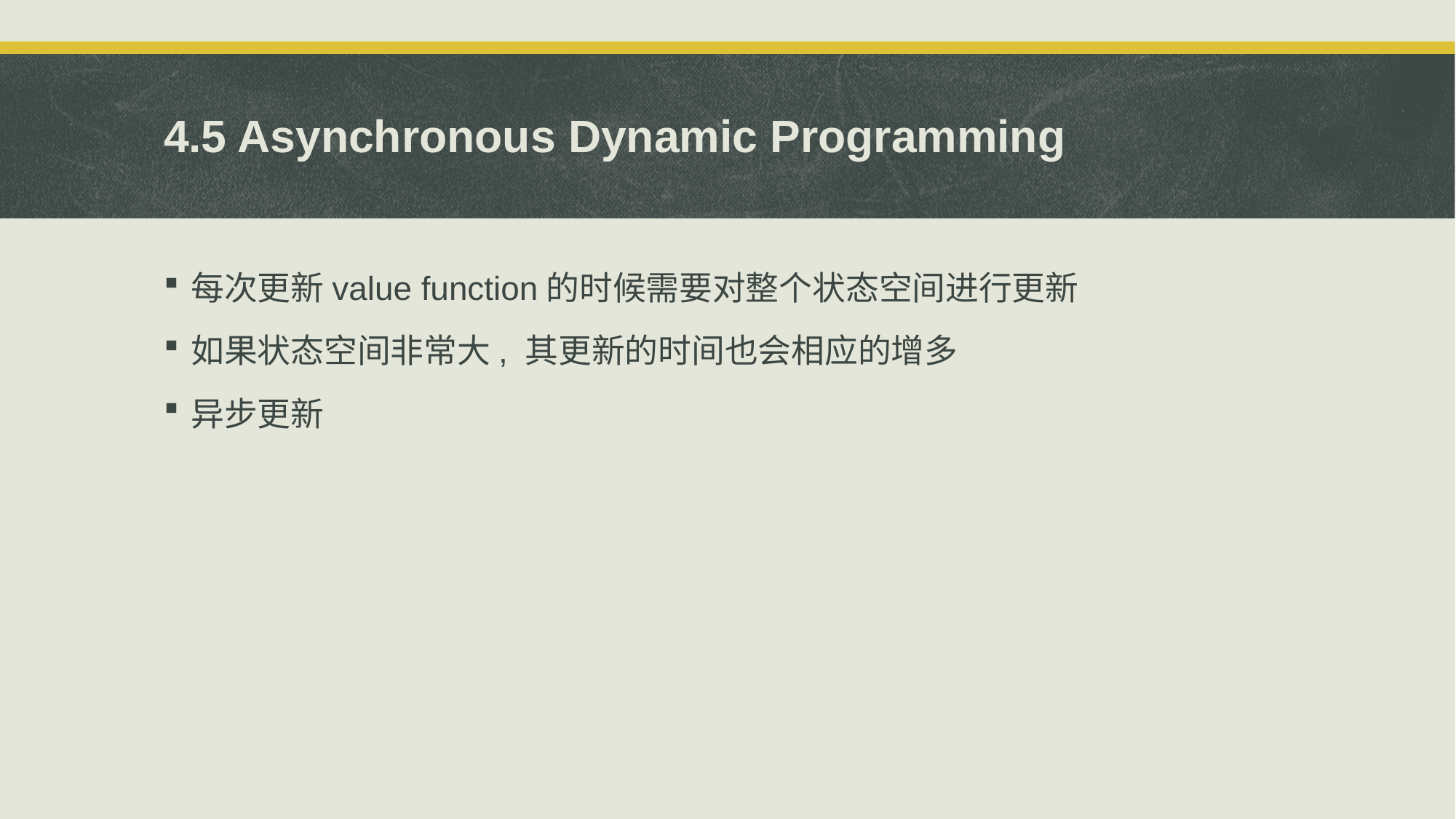

# 4.5 Asynchronous Dynamic Programming
每次更新value function的时候需要对整个状态空间进行更新
如果状态空间非常大, 其更新的时间也会相应的增多
异步更新